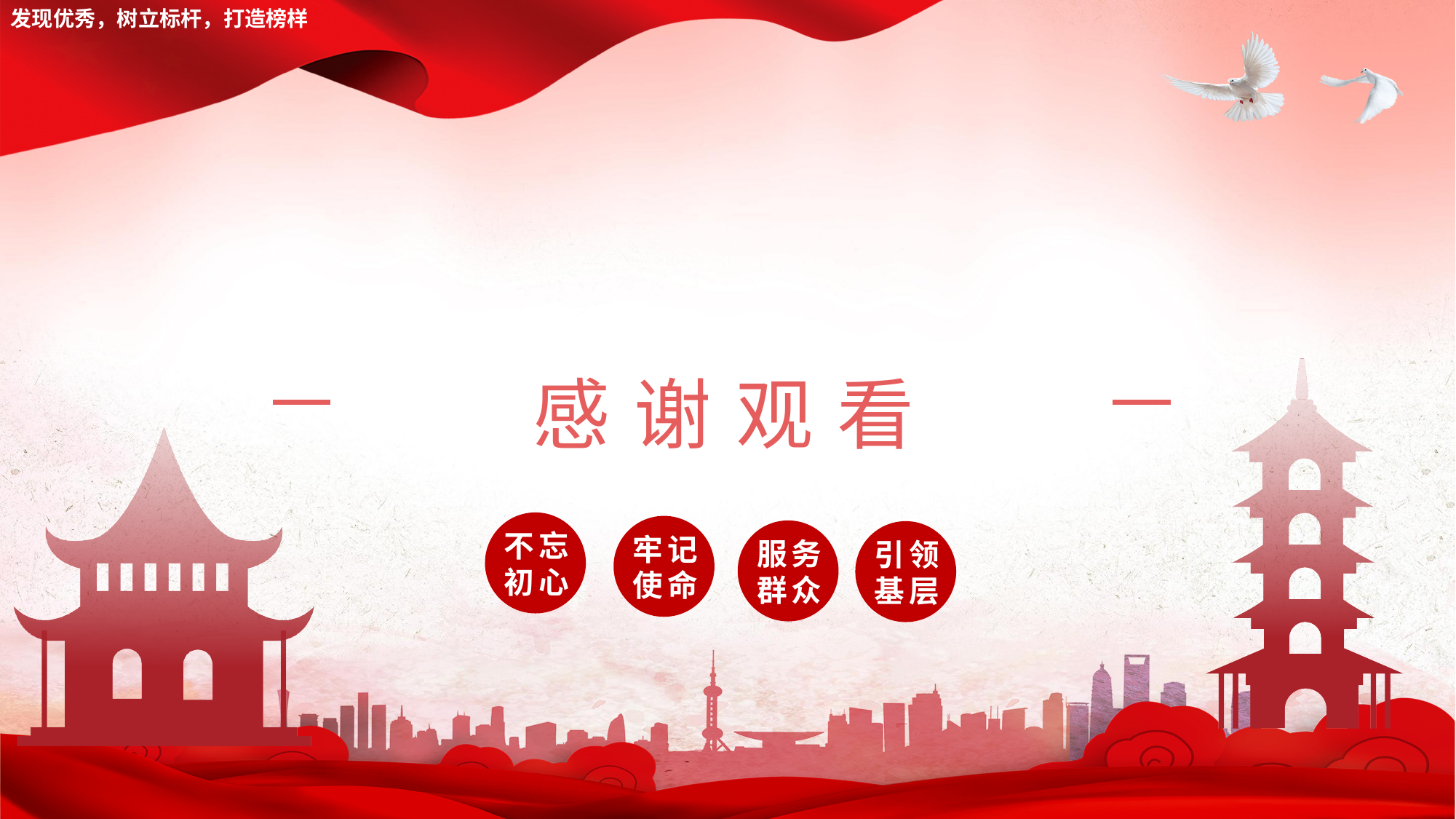

发现优秀，树立标杆，打造榜样
感谢观看

不忘
初心

牢记
使命

服务群众

引领基层